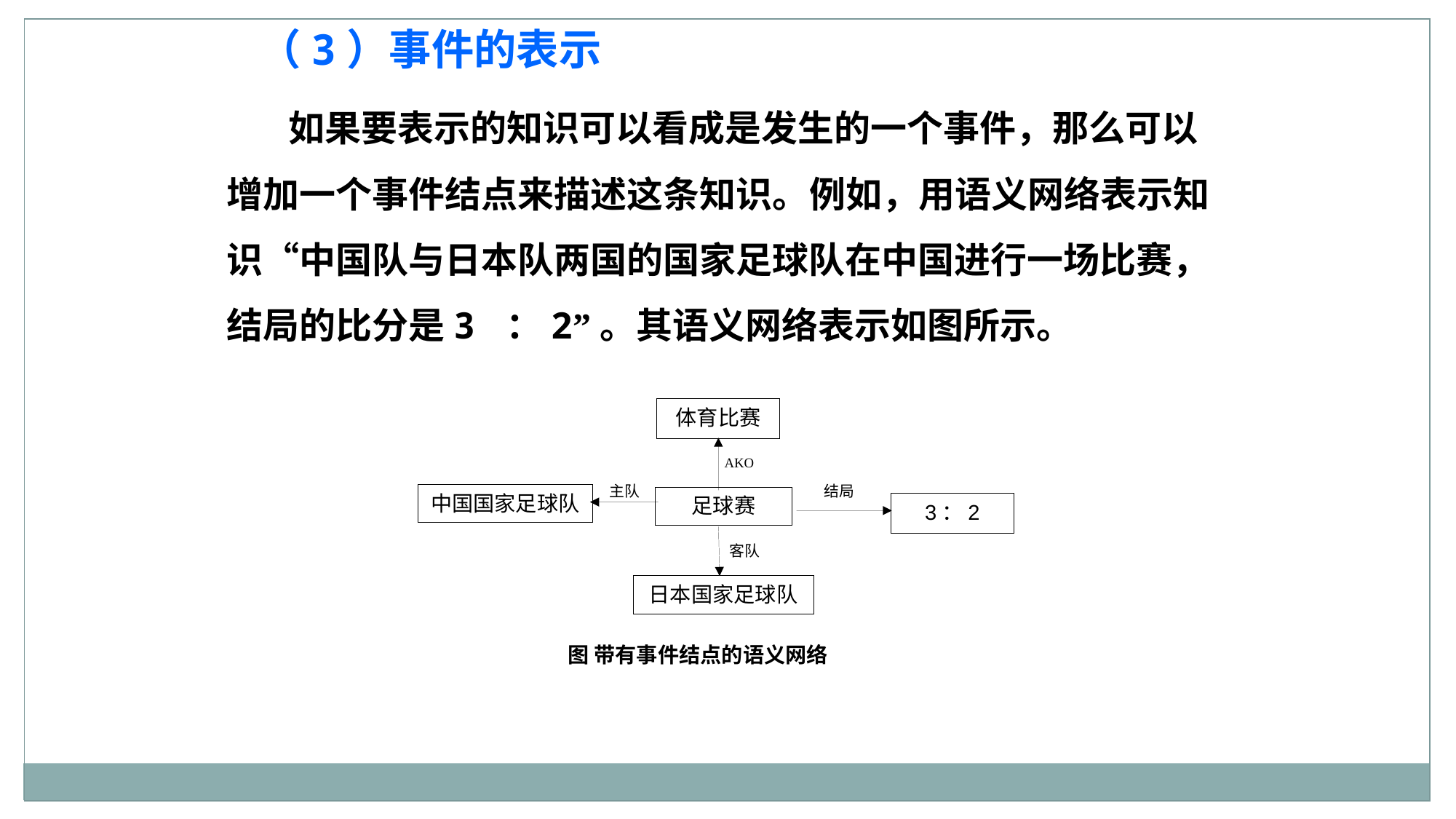

（3）事件的表示
  如果要表示的知识可以看成是发生的一个事件，那么可以增加一个事件结点来描述这条知识。例如，用语义网络表示知识“中国队与日本队两国的国家足球队在中国进行一场比赛，结局的比分是3 ：2”。其语义网络表示如图所示。
体育比赛

AKO

主队
结局
中国国家足球队
足球赛
3：2

客队
日本国家足球队
 图 带有事件结点的语义网络